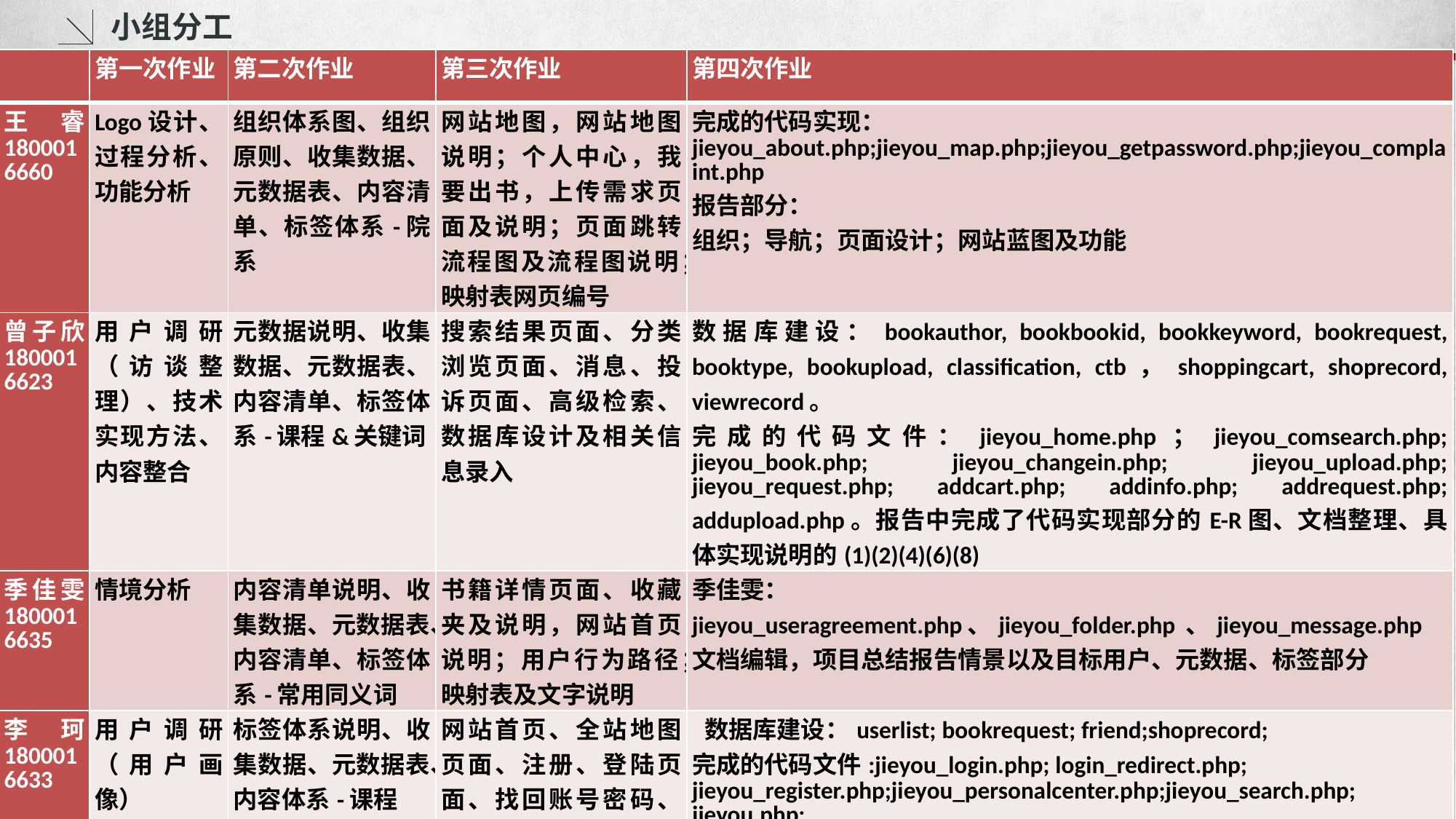

小组分工
|  | 第一次作业 | 第二次作业 | 第三次作业 | 第四次作业 |
| --- | --- | --- | --- | --- |
| 王睿 1800016660 | Logo设计、过程分析、功能分析 | 组织体系图、组织原则、收集数据、元数据表、内容清单、标签体系-院系 | 网站地图，网站地图说明；个人中心，我要出书，上传需求页面及说明；页面跳转流程图及流程图说明；映射表网页编号 | 完成的代码实现：jieyou\_about.php;jieyou\_map.php;jieyou\_getpassword.php;jieyou\_complaint.php 报告部分： 组织；导航；页面设计；网站蓝图及功能 |
| 曾子欣 1800016623 | 用户调研（访谈整理）、技术实现方法、内容整合 | 元数据说明、收集数据、元数据表、内容清单、标签体系-课程&关键词 | 搜索结果页面、分类浏览页面、消息、投诉页面、高级检索、数据库设计及相关信息录入 | 数据库建设：bookauthor, bookbookid, bookkeyword, bookrequest, booktype, bookupload, classification, ctb，shoppingcart, shoprecord, viewrecord。 完成的代码文件：jieyou\_home.php；jieyou\_comsearch.php; jieyou\_book.php; jieyou\_changein.php; jieyou\_upload.php; jieyou\_request.php; addcart.php; addinfo.php; addrequest.php; addupload.php。报告中完成了代码实现部分的E-R图、文档整理、具体实现说明的(1)(2)(4)(6)(8) |
| 季佳雯 1800016635 | 情境分析 | 内容清单说明、收集数据、元数据表、内容清单、标签体系-常用同义词 | 书籍详情页面、收藏夹及说明，网站首页说明；用户行为路径；映射表及文字说明 | 季佳雯：jieyou\_useragreement.php、jieyou\_folder.php 、jieyou\_message.php 文档编辑，项目总结报告情景以及目标用户、元数据、标签部分 |
| 李珂 1800016633 | 用户调研（用户画像） | 标签体系说明、收集数据、元数据表、内容体系-课程 | 网站首页、全站地图页面、注册、登陆页面、找回账号密码、修改个人信息、关于我们、用户协议页面、数据库设计录入 | 数据库建设：userlist; bookrequest; friend;shoprecord; 完成的代码文件:jieyou\_login.php; login\_redirect.php; jieyou\_register.php;jieyou\_personalcenter.php;jieyou\_search.php; jieyou.php; 项目总结报告中的（3）（5）（7）（9）（10） |

30